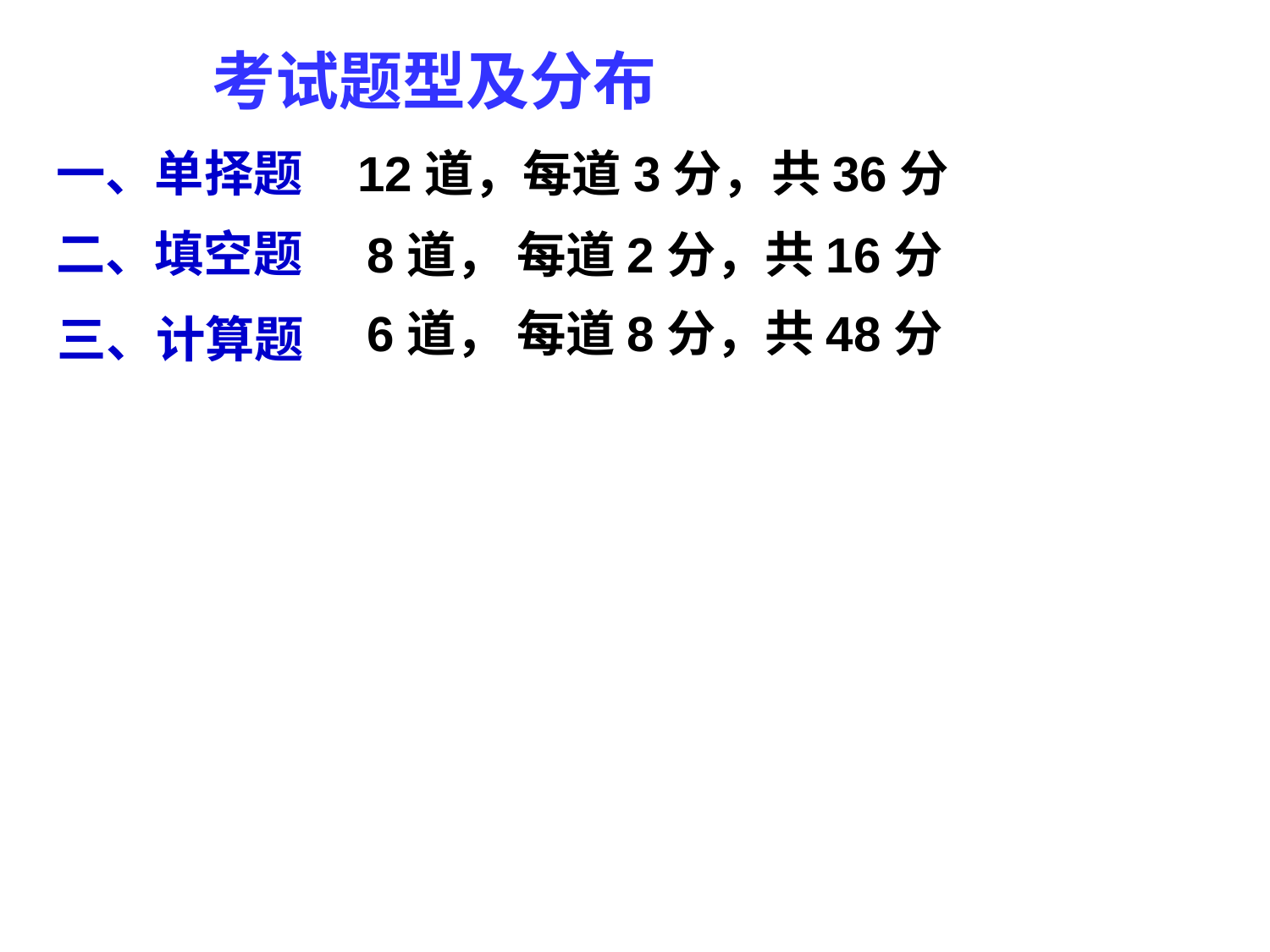

考试题型及分布
12道，每道3分，共36分
一、单择题
二、填空题
8道， 每道2分，共16分
6道， 每道8分，共48分
三、计算题